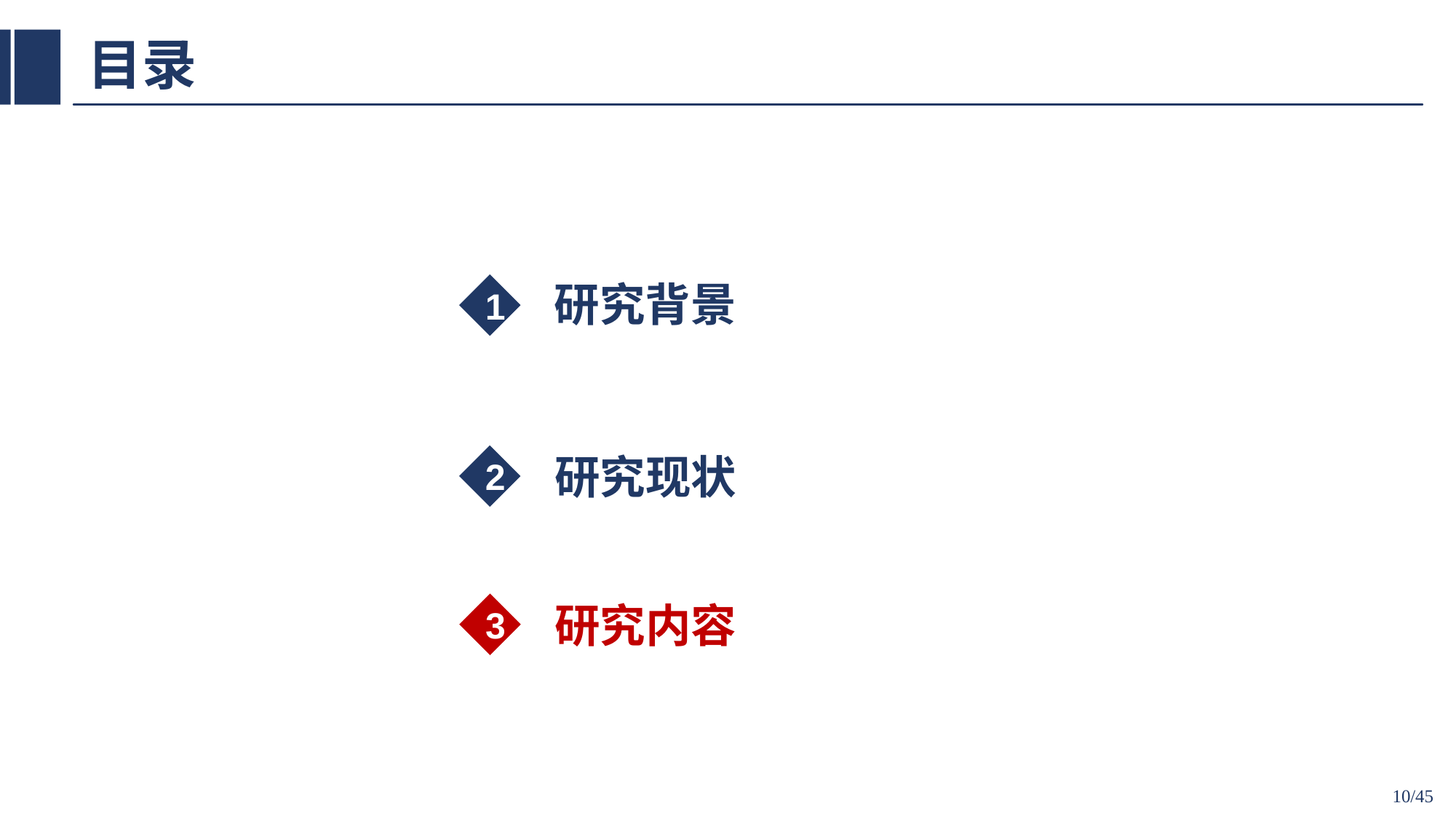

# 目录
研究背景
1
研究现状
2
研究内容
3
10/45